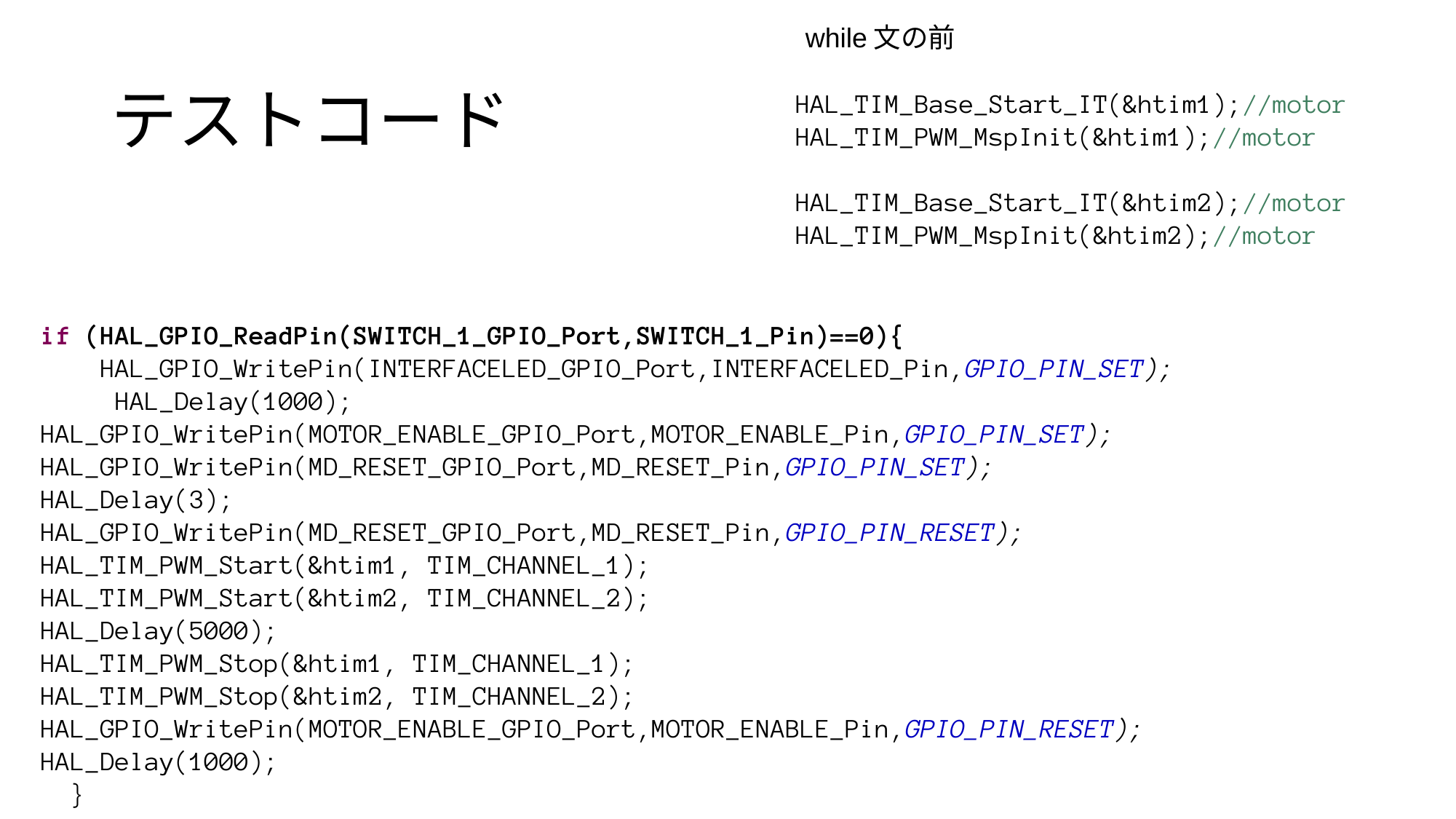

while文の前
# テストコード
HAL_TIM_Base_Start_IT(&htim1);//motor
HAL_TIM_PWM_MspInit(&htim1);//motor

HAL_TIM_Base_Start_IT(&htim2);//motor
HAL_TIM_PWM_MspInit(&htim2);//motor
if (HAL_GPIO_ReadPin(SWITCH_1_GPIO_Port,SWITCH_1_Pin)==0){
    HAL_GPIO_WritePin(INTERFACELED_GPIO_Port,INTERFACELED_Pin,GPIO_PIN_SET);
     HAL_Delay(1000);
HAL_GPIO_WritePin(MOTOR_ENABLE_GPIO_Port,MOTOR_ENABLE_Pin,GPIO_PIN_SET);
HAL_GPIO_WritePin(MD_RESET_GPIO_Port,MD_RESET_Pin,GPIO_PIN_SET);
HAL_Delay(3);
HAL_GPIO_WritePin(MD_RESET_GPIO_Port,MD_RESET_Pin,GPIO_PIN_RESET);
HAL_TIM_PWM_Start(&htim1, TIM_CHANNEL_1);
HAL_TIM_PWM_Start(&htim2, TIM_CHANNEL_2);
HAL_Delay(5000);
HAL_TIM_PWM_Stop(&htim1, TIM_CHANNEL_1);
HAL_TIM_PWM_Stop(&htim2, TIM_CHANNEL_2);
HAL_GPIO_WritePin(MOTOR_ENABLE_GPIO_Port,MOTOR_ENABLE_Pin,GPIO_PIN_RESET);
HAL_Delay(1000);
  }